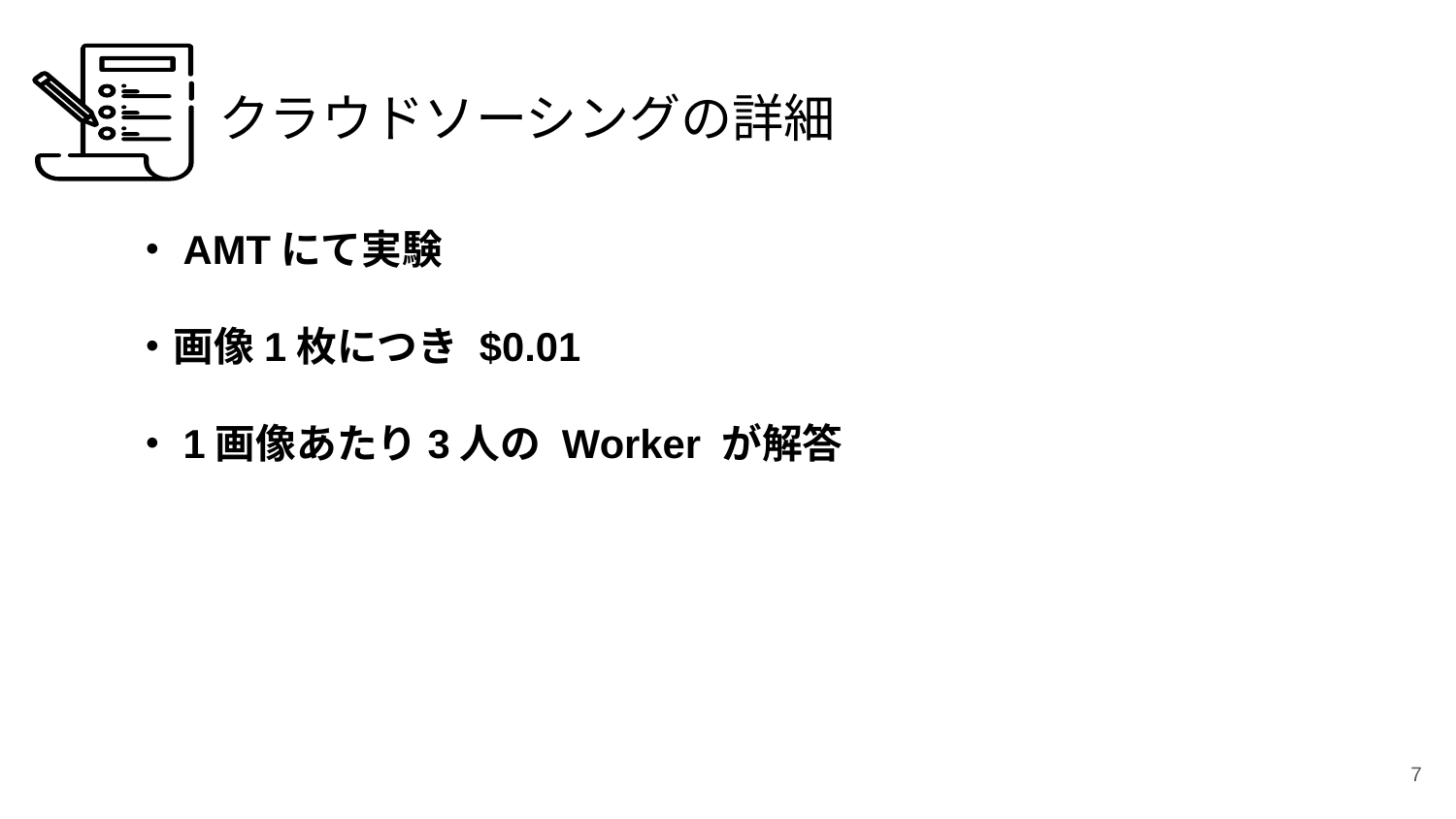

# クラウドソーシングの詳細
・AMTにて実験

・画像1枚につき $0.01

・1画像あたり3人の Worker が解答
7